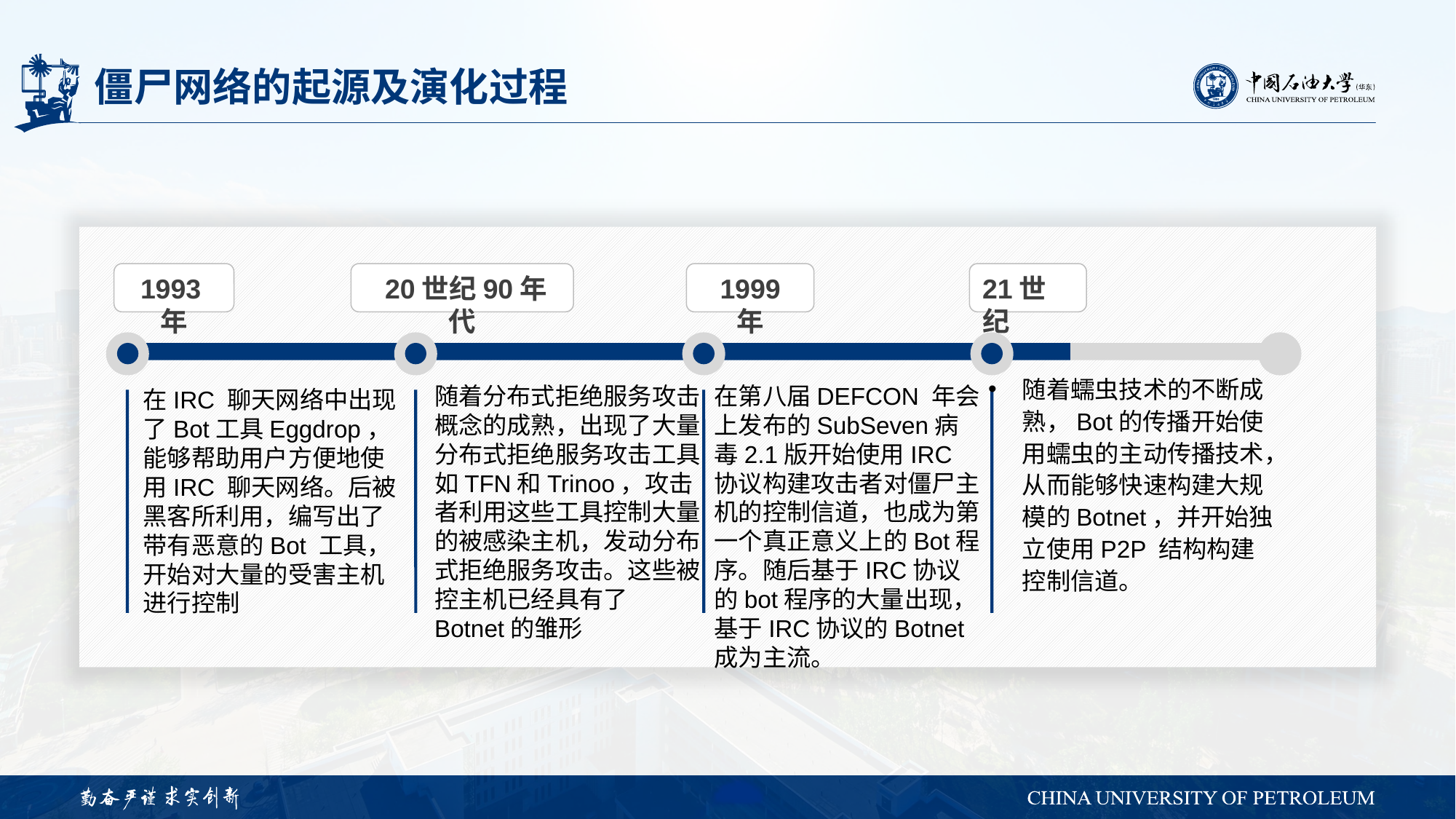

# 僵尸网络的起源及演化过程

1993年
 20世纪90年代
1999 年
21世纪

随着蠕虫技术的不断成熟，Bot的传播开始使用蠕虫的主动传播技术，从而能够快速构建大规模的Botnet，并开始独立使用P2P 结构构建控制信道。
随着分布式拒绝服务攻击概念的成熟，出现了大量分布式拒绝服务攻击工具如TFN和Trinoo，攻击者利用这些工具控制大量的被感染主机，发动分布式拒绝服务攻击。这些被控主机已经具有了Botnet的雏形
在第八届DEFCON 年会上发布的SubSeven病毒2.1版开始使用IRC 协议构建攻击者对僵尸主机的控制信道，也成为第一个真正意义上的Bot程序。随后基于IRC协议的bot程序的大量出现，基于IRC协议的Botnet成为主流。
在IRC 聊天网络中出现了Bot工具Eggdrop，能够帮助用户方便地使用IRC 聊天网络。后被黑客所利用，编写出了带有恶意的Bot 工具，开始对大量的受害主机进行控制